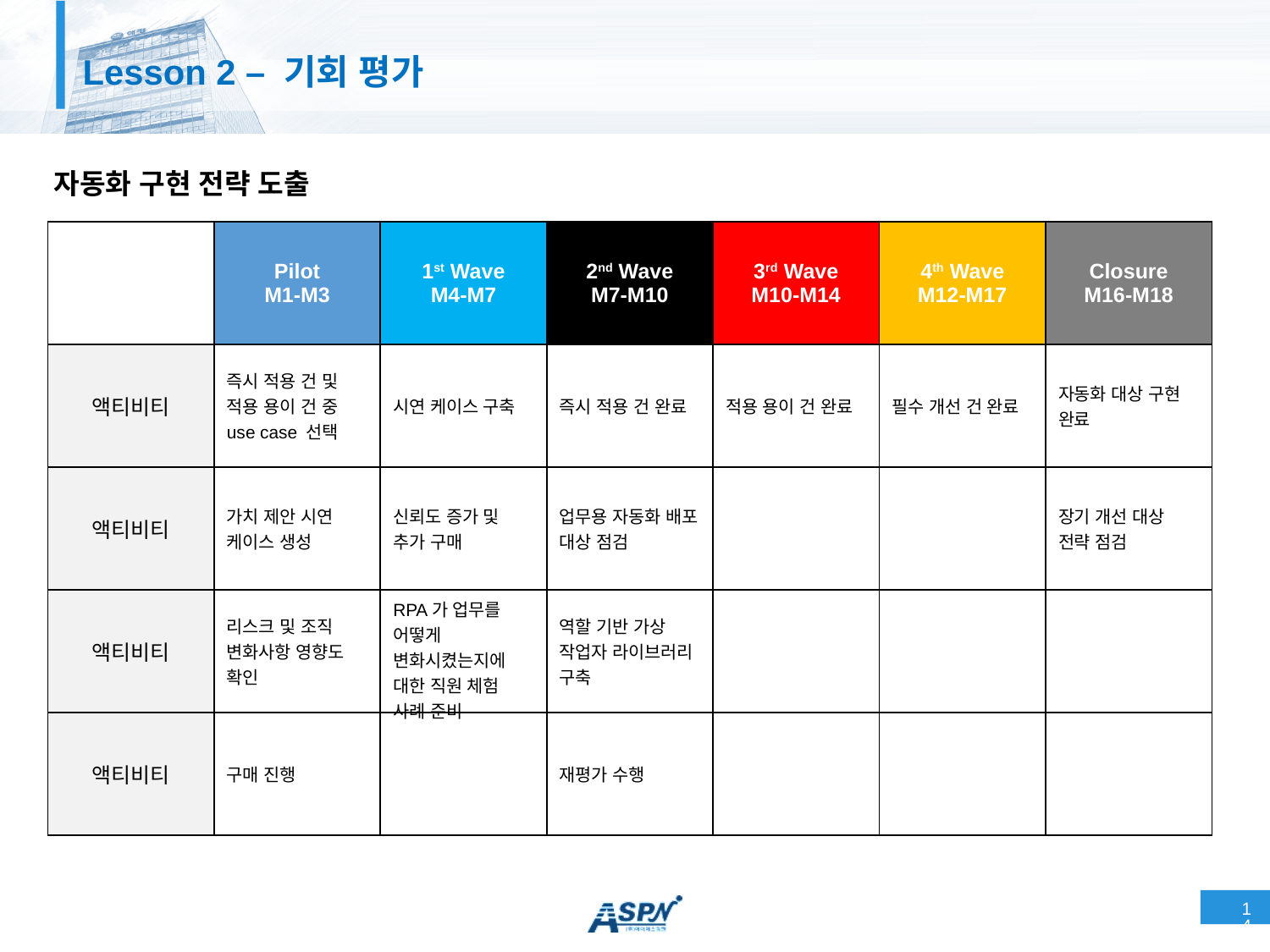

# Lesson 2 – 기회 평가
자동화 구현 전략 도출
|  | Pilot M1-M3 | 1st Wave M4-M7 | 2nd Wave M7-M10 | 3rd Wave M10-M14 | 4th Wave M12-M17 | Closure M16-M18 |
| --- | --- | --- | --- | --- | --- | --- |
| 액티비티 | 즉시 적용 건 및 적용 용이 건 중 use case 선택 | 시연 케이스 구축 | 즉시 적용 건 완료 | 적용 용이 건 완료 | 필수 개선 건 완료 | 자동화 대상 구현 완료 |
| 액티비티 | 가치 제안 시연 케이스 생성 | 신뢰도 증가 및 추가 구매 | 업무용 자동화 배포 대상 점검 |  |  | 장기 개선 대상 전략 점검 |
| 액티비티 | 리스크 및 조직 변화사항 영향도 확인 | RPA가 업무를 어떻게 변화시켰는지에 대한 직원 체험 사례 준비 | 역할 기반 가상 작업자 라이브러리 구축 |  |  |  |
| 액티비티 | 구매 진행 |  | 재평가 수행 |  |  |  |
14